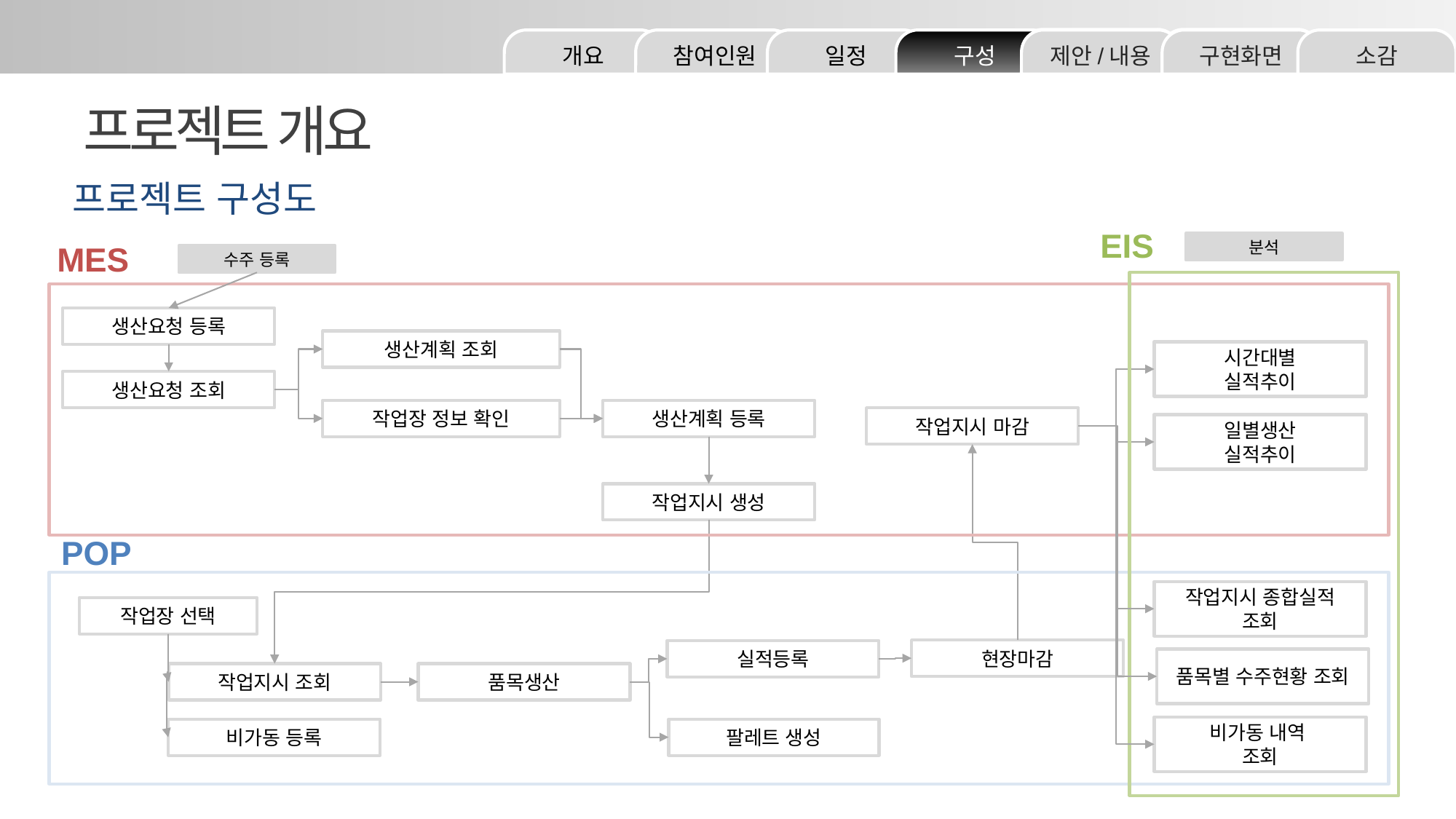

소감
구현화면
제안/내용
구성
일정
참여인원
개요

제안/내용
구현화면
프로젝트 개요
프로젝트 구성도
EIS
분석
MES
수주 등록

생산요청 등록
생산계획 조회
시간대별
실적추이
생산요청 조회
작업장 정보 확인
생산계획 등록
작업지시 마감
일별생산
실적추이
작업지시 생성
POP

작업지시 종합실적 조회
작업장 선택
현장마감
실적등록
품목별 수주현황 조회
작업지시 조회
품목생산
비가동 내역
조회
비가동 등록
팔레트 생성